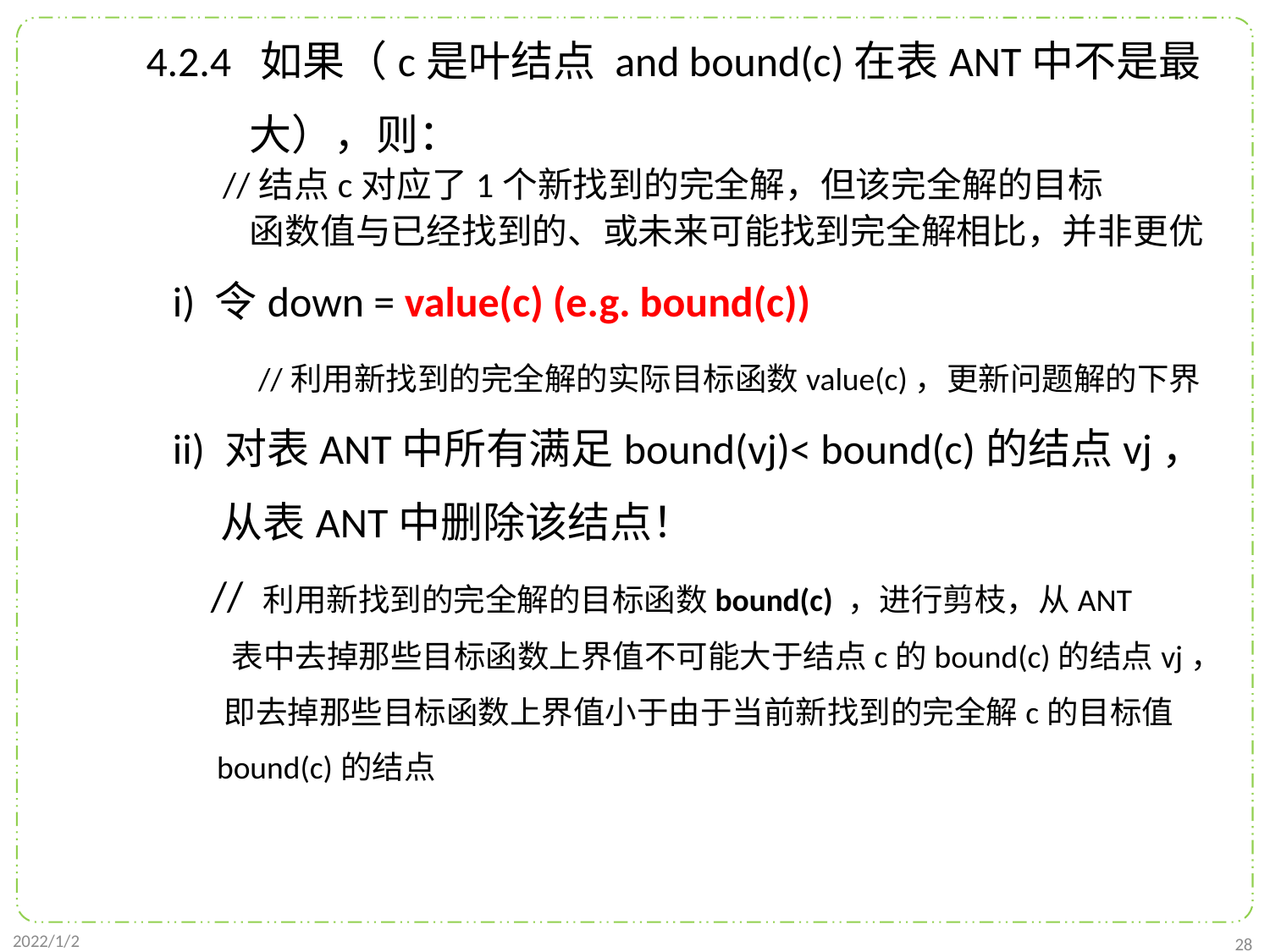

4.2.4  如果（c是叶结点 and bound(c)在表ANT中不是最
                      大），则：
                        //结点c对应了1个新找到的完全解，但该完全解的目标
                           函数值与已经找到的、或未来可能找到完全解相比，并非更优
               i) 令down = value(c) (e.g. bound(c))
                        //利用新找到的完全解的实际目标函数value(c)，更新问题解的下界
               ii) 对表ANT中所有满足bound(vj)< bound(c)的结点vj，
                   从表ANT中删除该结点！
                   // 利用新找到的完全解的目标函数bound(c) ，进行剪枝，从ANT
                           表中去掉那些目标函数上界值不可能大于结点c的bound(c)的结点vj，
                          即去掉那些目标函数上界值小于由于当前新找到的完全解c的目标值
                          bound(c)的结点

2022/1/2
28